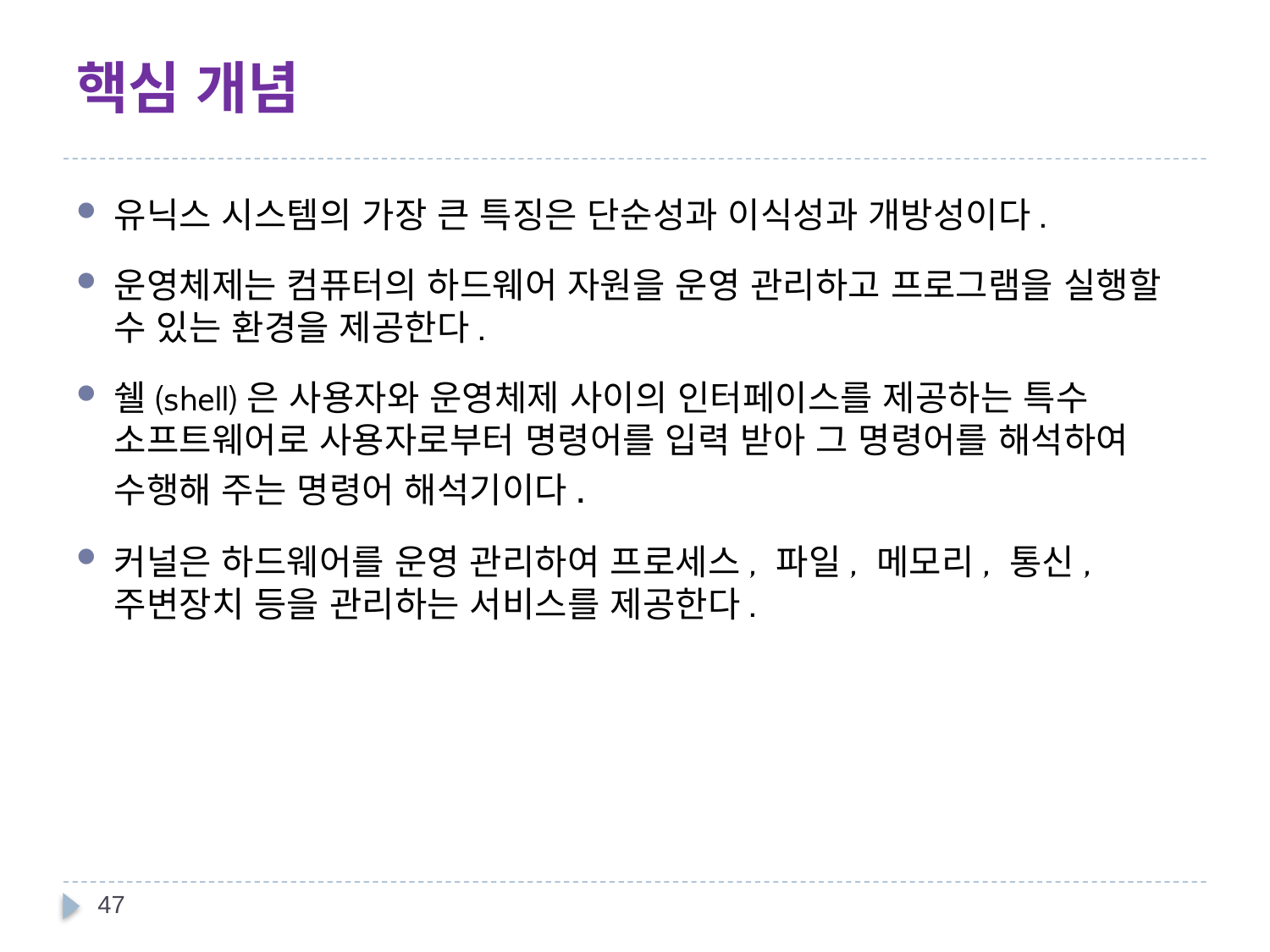

# 핵심 개념
유닉스 시스템의 가장 큰 특징은 단순성과 이식성과 개방성이다.
운영체제는 컴퓨터의 하드웨어 자원을 운영 관리하고 프로그램을 실행할 수 있는 환경을 제공한다.
쉘(shell)은 사용자와 운영체제 사이의 인터페이스를 제공하는 특수 소프트웨어로 사용자로부터 명령어를 입력 받아 그 명령어를 해석하여 수행해 주는 명령어 해석기이다.
커널은 하드웨어를 운영 관리하여 프로세스, 파일, 메모리, 통신, 주변장치 등을 관리하는 서비스를 제공한다.

47